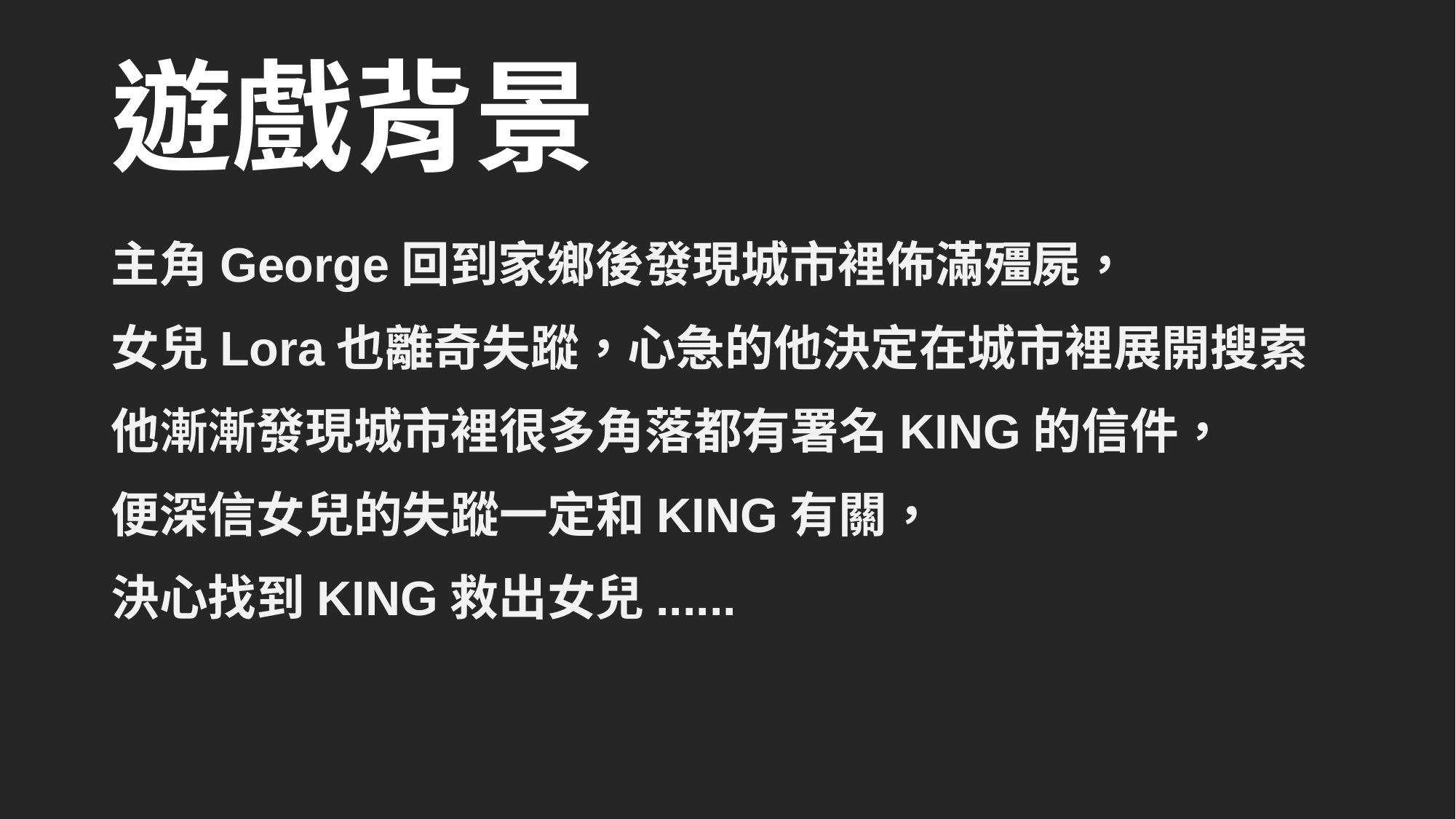

# 遊戲背景
主角George回到家鄉後發現城市裡佈滿殭屍，
女兒Lora也離奇失蹤，心急的他決定在城市裡展開搜索
他漸漸發現城市裡很多角落都有署名KING的信件，
便深信女兒的失蹤一定和KING有關，
決心找到KING救出女兒......